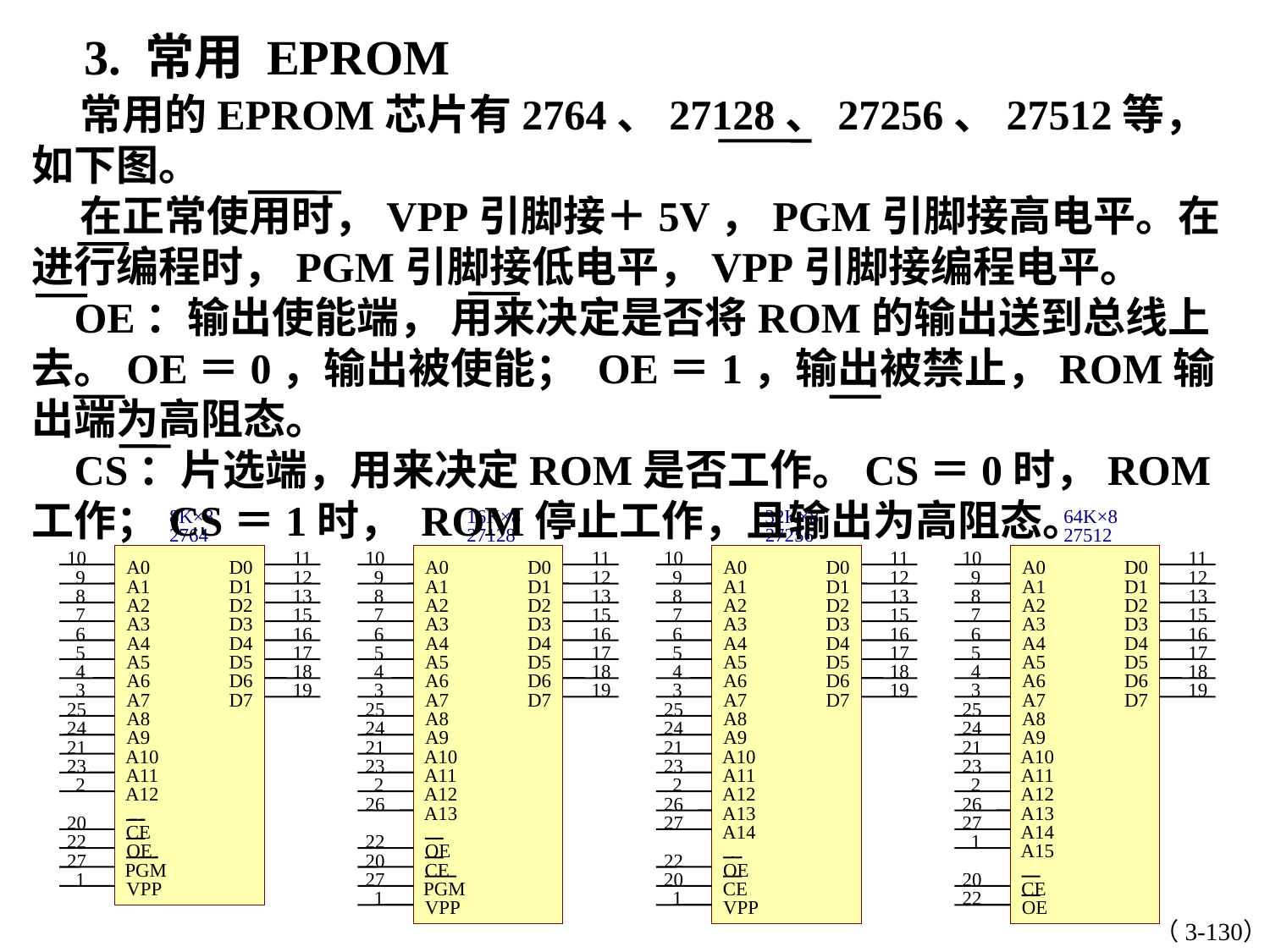

3. 常用 EPROM
    常用的EPROM芯片有2764、27128、27256、27512等，如下图。
    在正常使用时，VPP引脚接＋5V，PGM引脚接高电平。在进行编程时，PGM引脚接低电平，VPP引脚接编程电平。
    OE：输出使能端， 用来决定是否将ROM的输出送到总线上去。OE＝0，输出被使能； OE＝1，输出被禁止，ROM输出端为高阻态。
    CS：片选端，用来决定ROM是否工作。CS＝0时，ROM工作；CS＝1时， ROM停止工作，且输出为高阻态。

8K×8
16K×8
32K×8
64K×8
2764
27128
27256
27512
10

11
10

11
10

11
10

11
A0
D0
A0
D0
A0
D0
A0
D0

9

12

9

12

9

12

9

12
A1
D1
A1
D1
A1
D1
A1
D1

8

13

8

13

8

13

8

13
A2
D2
A2
D2
A2
D2
A2
D2
7
15
7
15
7
15
7
15

A3
D3
A3
D3
A3
D3
A3
D3

6

16

6

16

6

16

6

16
A4
D4
A4
D4
A4
D4
A4
D4

5

17

5

17

5

17

5

17
A5
D5
A5
D5
A5
D5
A5
D5

4

18

4

18

4

18

4

18
A6
D6
A6
D6
A6
D6
A6
D6
3
19
3
19
3
19
3
19

A7
D7
A7
D7
A7
D7
A7
D7

25

25

25

25

A8
A8
A8
A8

24

24

24

24
A9
A9
A9
A9

21

21

21

21
A10
A10
A10
A10
23
23
23
23

A11
A11
A11
A11

2

2

2

2
A12
A12
A12
A12

26

26

26
A13
A13
A13
20

27

27
CE
A14
A14

22
22
1

OE

OE

A15

27

20
22

PGM

CE

OE

1

27

20
20
VPP
PGM

CE

CE

1

1

22
VPP
VPP
OE

（3-130）